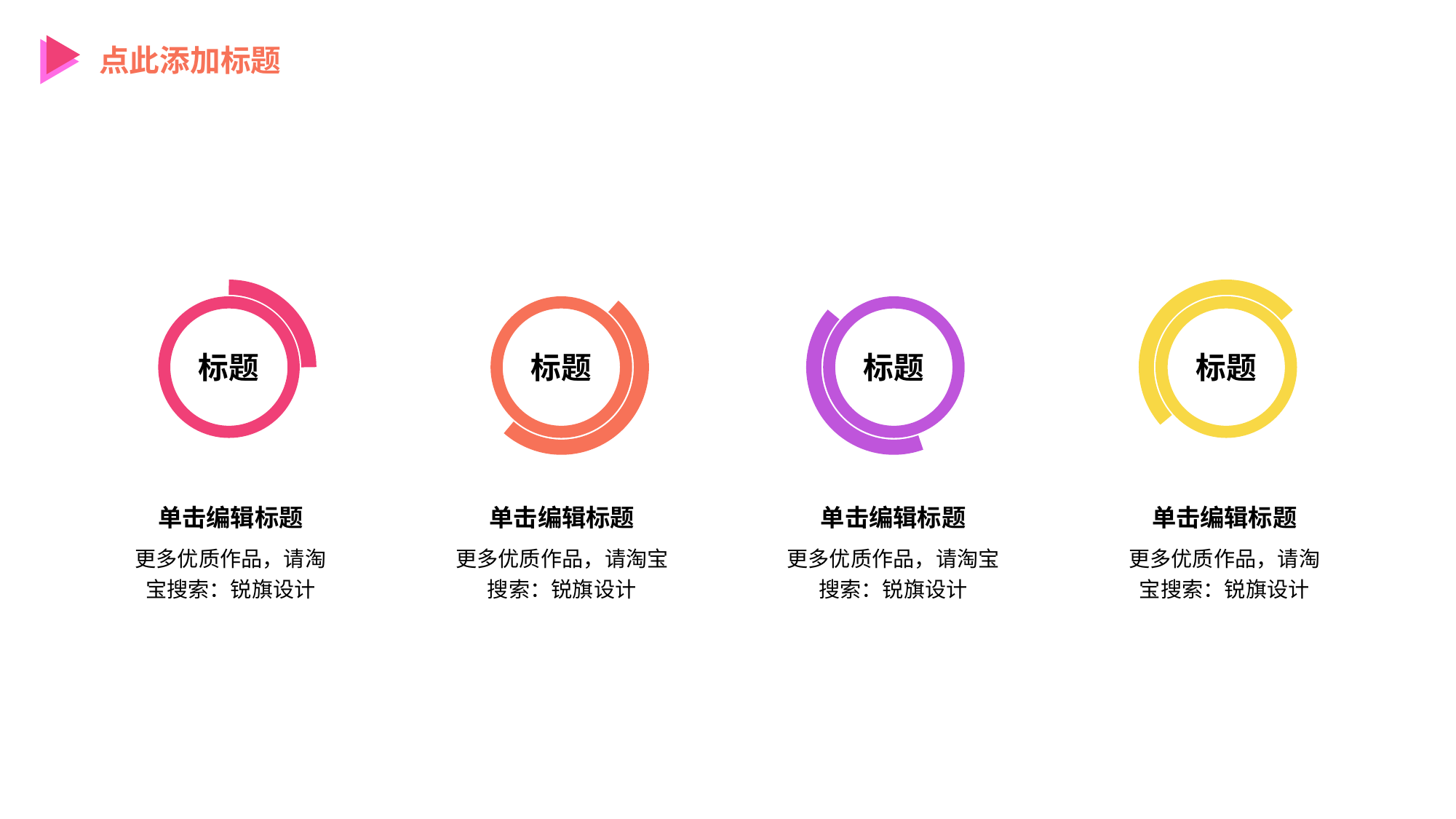

点此添加标题

标题
标题
标题
标题
单击编辑标题
更多优质作品，请淘宝搜索：锐旗设计
单击编辑标题
更多优质作品，请淘宝搜索：锐旗设计
单击编辑标题
更多优质作品，请淘宝搜索：锐旗设计
单击编辑标题
更多优质作品，请淘宝搜索：锐旗设计